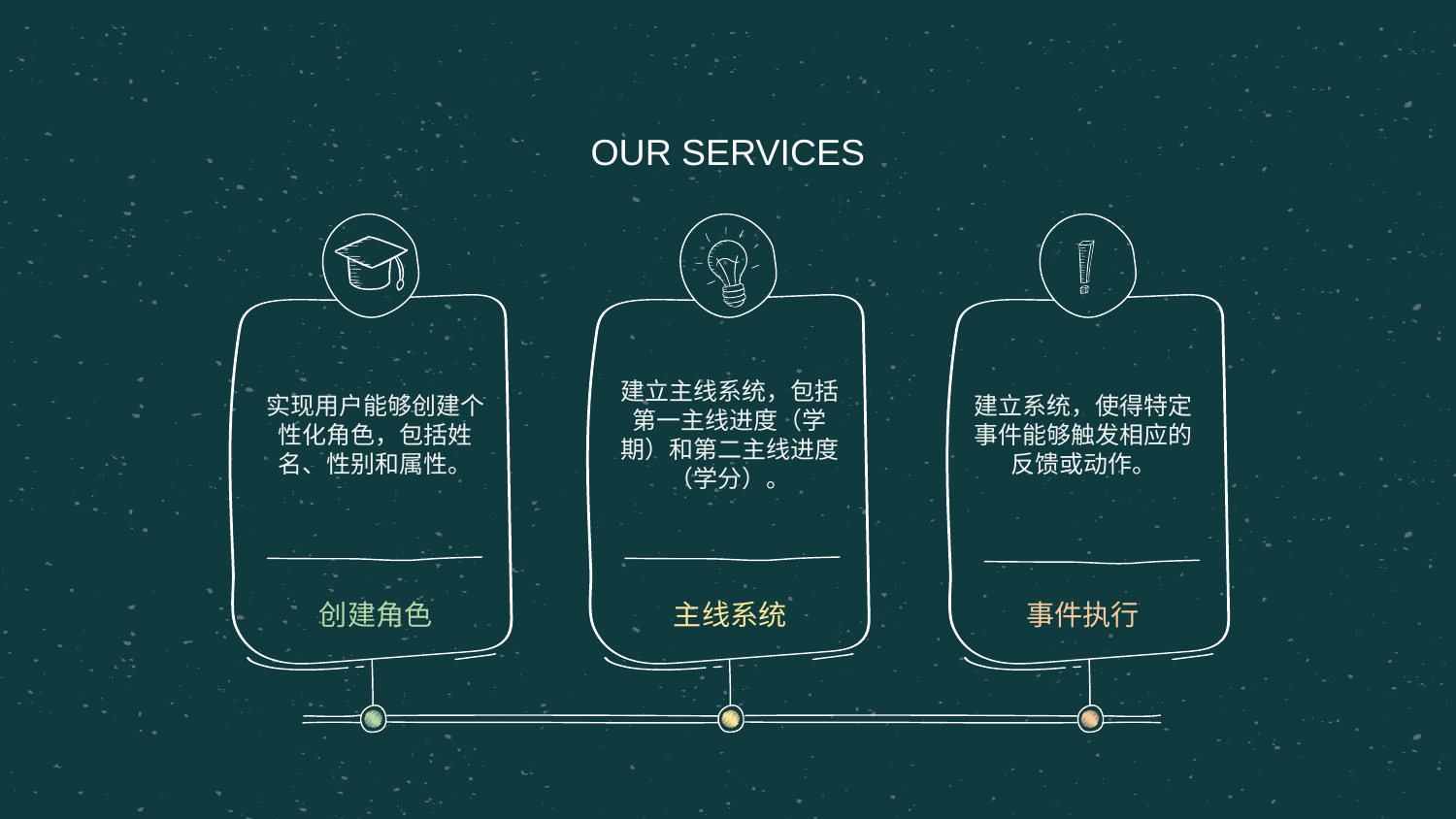

# OUR SERVICES

建立主线系统，包括第一主线进度（学期）和第二主线进度（学分）。
建立系统，使得特定事件能够触发相应的反馈或动作。
实现用户能够创建个性化角色，包括姓名、性别和属性。
创建角色
主线系统
事件执行